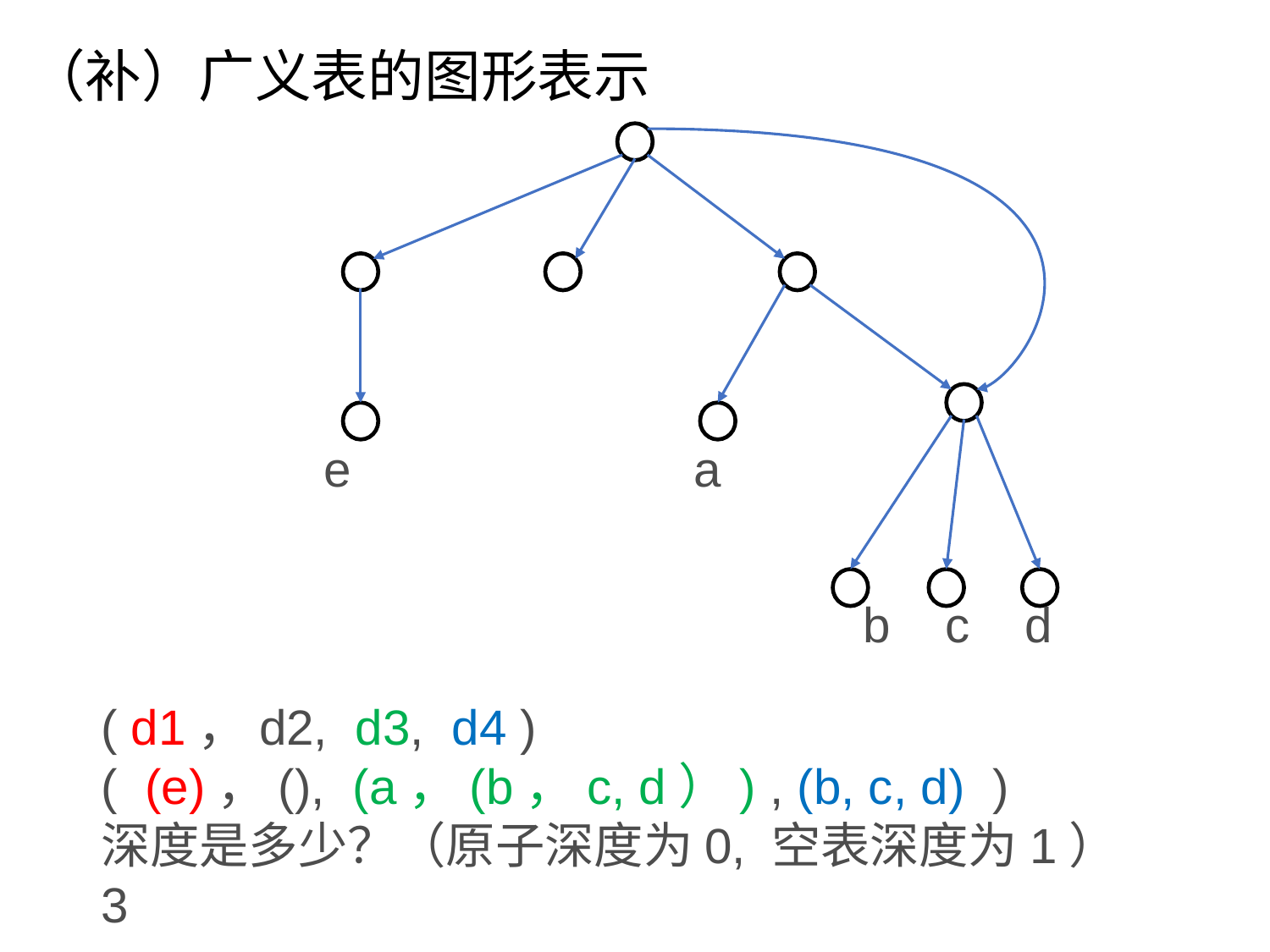

（补）广义表的图形表示

e
a

b    c    d
( d1，d2,  d3,  d4 )
(  (e)，(),  (a，(b，c, d）) , (b, c, d)  )
深度是多少？（原子深度为0, 空表深度为1）
3
51